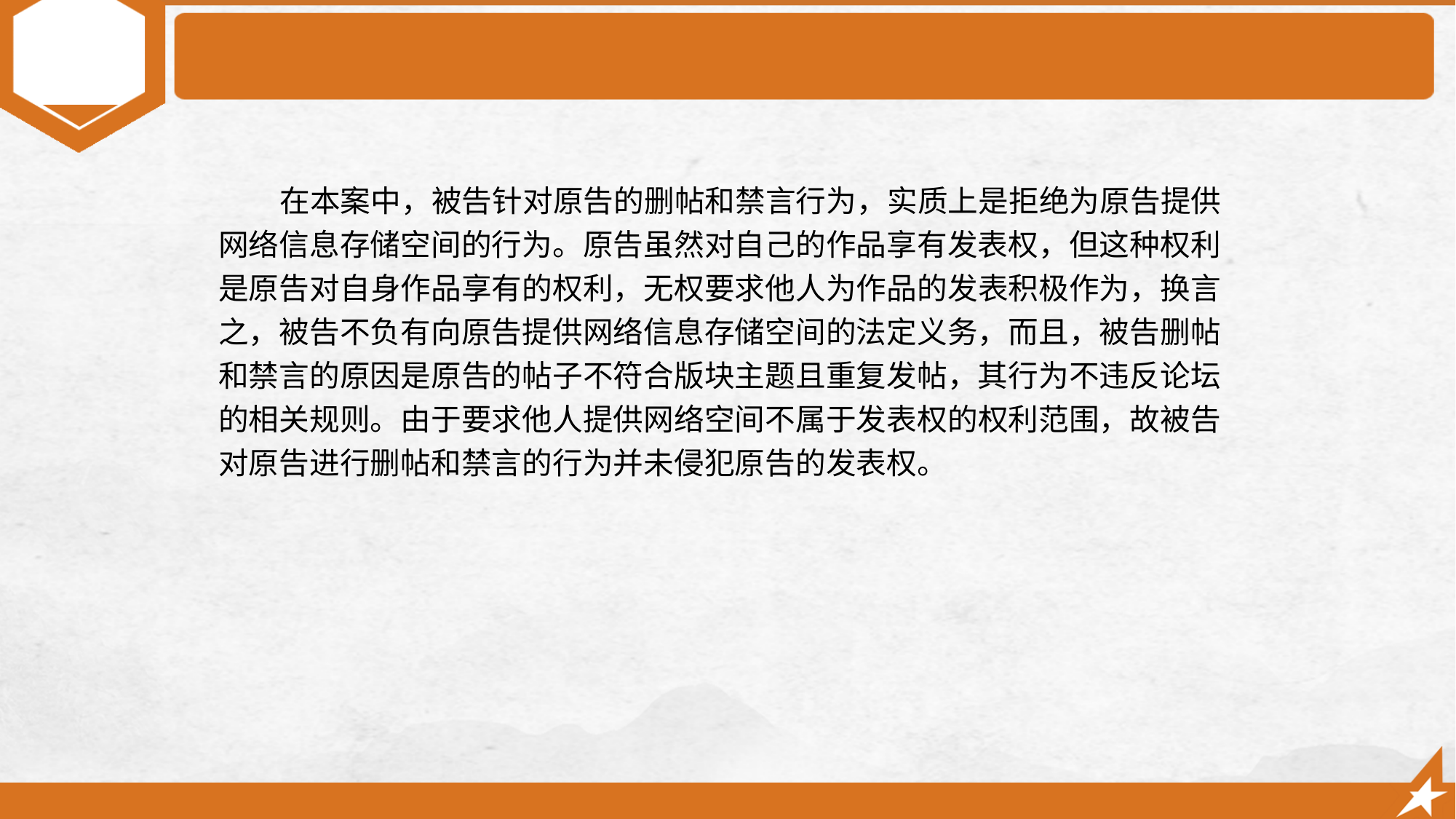

在本案中，被告针对原告的删帖和禁言行为，实质上是拒绝为原告提供网络信息存储空间的行为。原告虽然对自己的作品享有发表权，但这种权利是原告对自身作品享有的权利，无权要求他人为作品的发表积极作为，换言之，被告不负有向原告提供网络信息存储空间的法定义务，而且，被告删帖和禁言的原因是原告的帖子不符合版块主题且重复发帖，其行为不违反论坛的相关规则。由于要求他人提供网络空间不属于发表权的权利范围，故被告对原告进行删帖和禁言的行为并未侵犯原告的发表权。